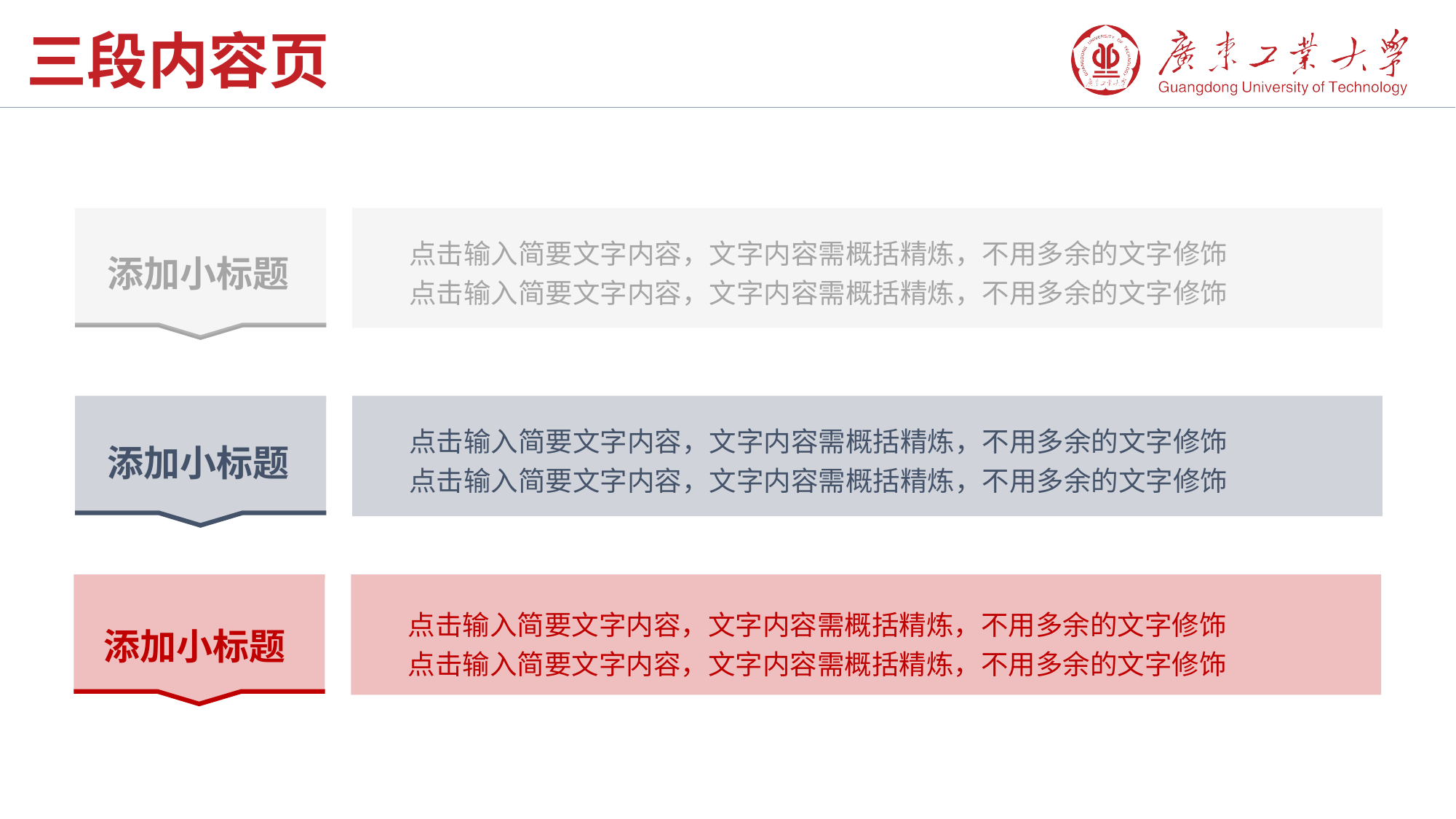

三段内容页

点击输入简要文字内容，文字内容需概括精炼，不用多余的文字修饰
点击输入简要文字内容，文字内容需概括精炼，不用多余的文字修饰
添加小标题

点击输入简要文字内容，文字内容需概括精炼，不用多余的文字修饰
点击输入简要文字内容，文字内容需概括精炼，不用多余的文字修饰
添加小标题

点击输入简要文字内容，文字内容需概括精炼，不用多余的文字修饰
点击输入简要文字内容，文字内容需概括精炼，不用多余的文字修饰
添加小标题